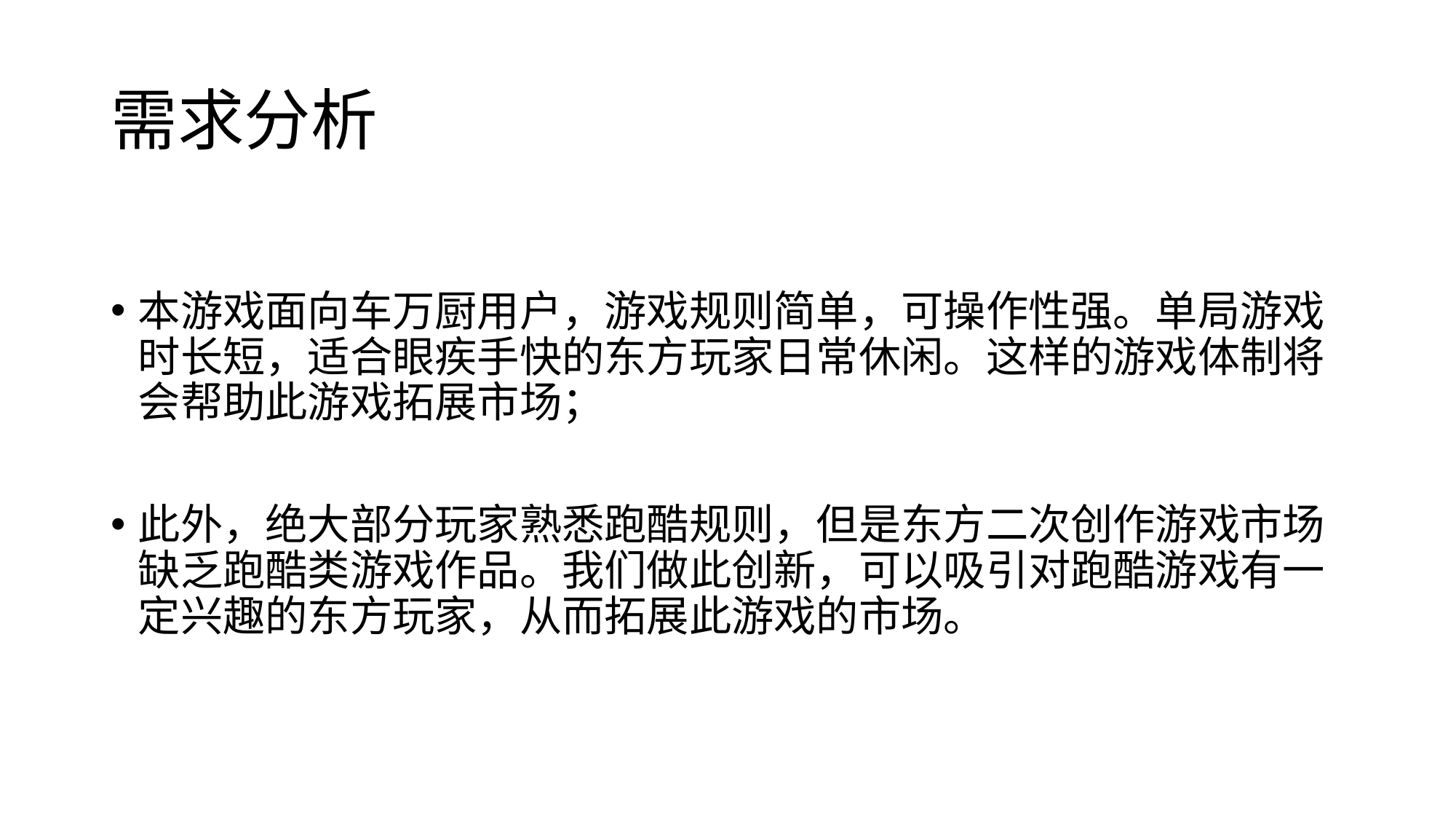

# 需求分析

本游戏面向车万厨用户，游戏规则简单，可操作性强。单局游戏时长短，适合眼疾手快的东方玩家日常休闲。这样的游戏体制将会帮助此游戏拓展市场；

此外，绝大部分玩家熟悉跑酷规则，但是东方二次创作游戏市场缺乏跑酷类游戏作品。我们做此创新，可以吸引对跑酷游戏有一定兴趣的东方玩家，从而拓展此游戏的市场。